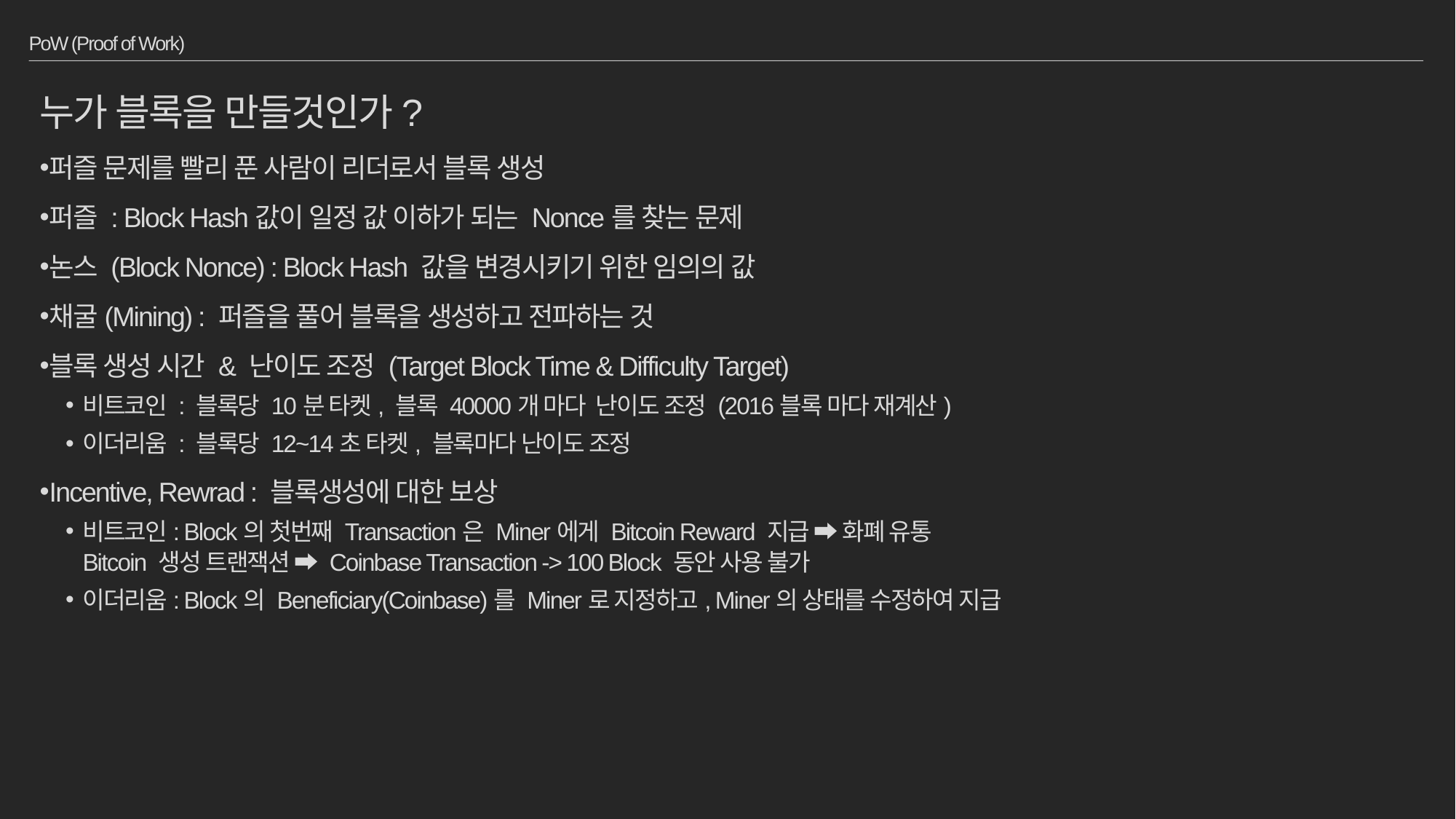

# PoW (Proof of Work)
누가 블록을 만들것인가?
퍼즐 문제를 빨리 푼 사람이 리더로서 블록 생성
퍼즐 : Block Hash값이 일정 값 이하가 되는 Nonce를 찾는 문제
논스 (Block Nonce) : Block Hash 값을 변경시키기 위한 임의의 값
채굴(Mining) : 퍼즐을 풀어 블록을 생성하고 전파하는 것
블록 생성 시간 & 난이도 조정 (Target Block Time & Difficulty Target)
비트코인 : 블록당 10분 타켓, 블록 40000개 마다  난이도 조정 (2016블록 마다 재계산)
이더리움 : 블록당 12~14초 타켓, 블록마다 난이도 조정
Incentive, Rewrad : 블록생성에 대한 보상
비트코인: Block의 첫번째 Transaction은 Miner에게 Bitcoin Reward 지급 ➡ 화폐 유통
Bitcoin 생성 트랜잭션 ➡ Coinbase Transaction -> 100 Block 동안 사용 불가
이더리움: Block의 Beneficiary(Coinbase)를 Miner로 지정하고, Miner의 상태를 수정하여 지급